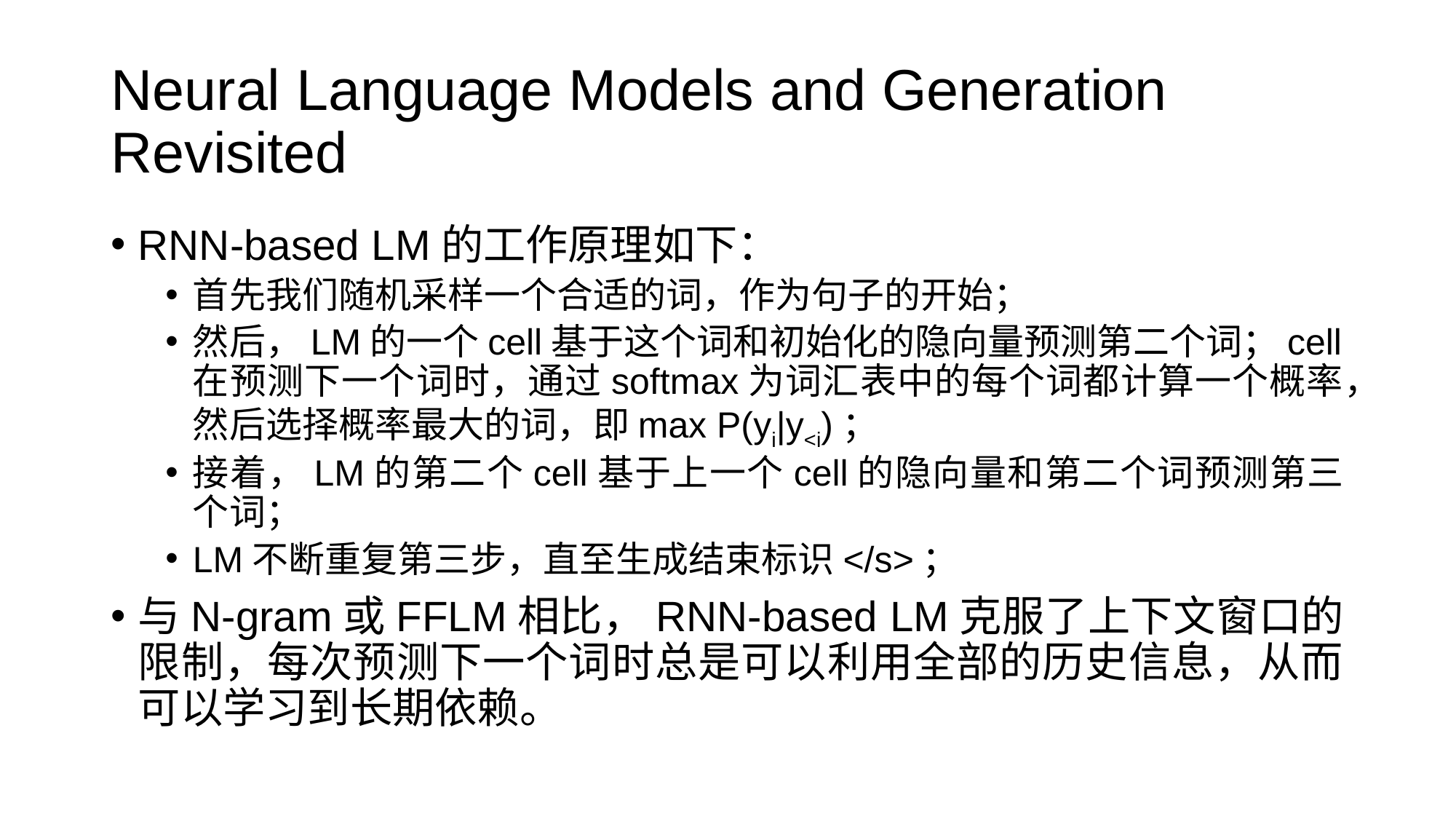

# Neural Language Models and Generation Revisited
RNN-based LM的工作原理如下：
首先我们随机采样一个合适的词，作为句子的开始；
然后，LM的一个cell基于这个词和初始化的隐向量预测第二个词；cell在预测下一个词时，通过softmax为词汇表中的每个词都计算一个概率，然后选择概率最大的词，即max P(yi|y<i)；
接着，LM的第二个cell基于上一个cell的隐向量和第二个词预测第三个词；
LM不断重复第三步，直至生成结束标识</s>；
与N-gram或FFLM相比，RNN-based LM克服了上下文窗口的限制，每次预测下一个词时总是可以利用全部的历史信息，从而可以学习到长期依赖。